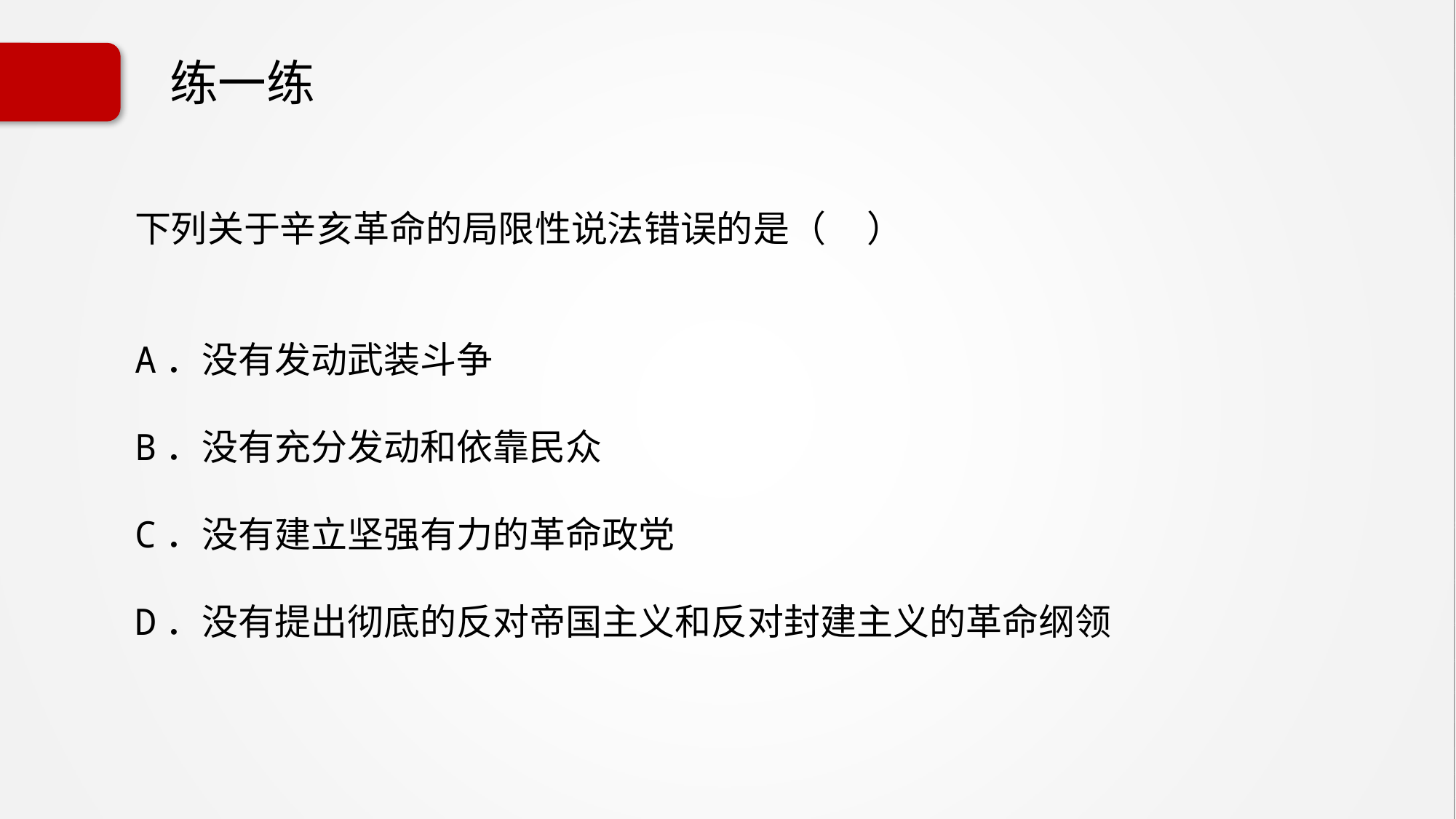

# 练一练
下列关于辛亥革命的局限性说法错误的是（     ）

A．没有发动武装斗争

B．没有充分发动和依靠民众

C．没有建立坚强有力的革命政党

D．没有提出彻底的反对帝国主义和反对封建主义的革命纲领